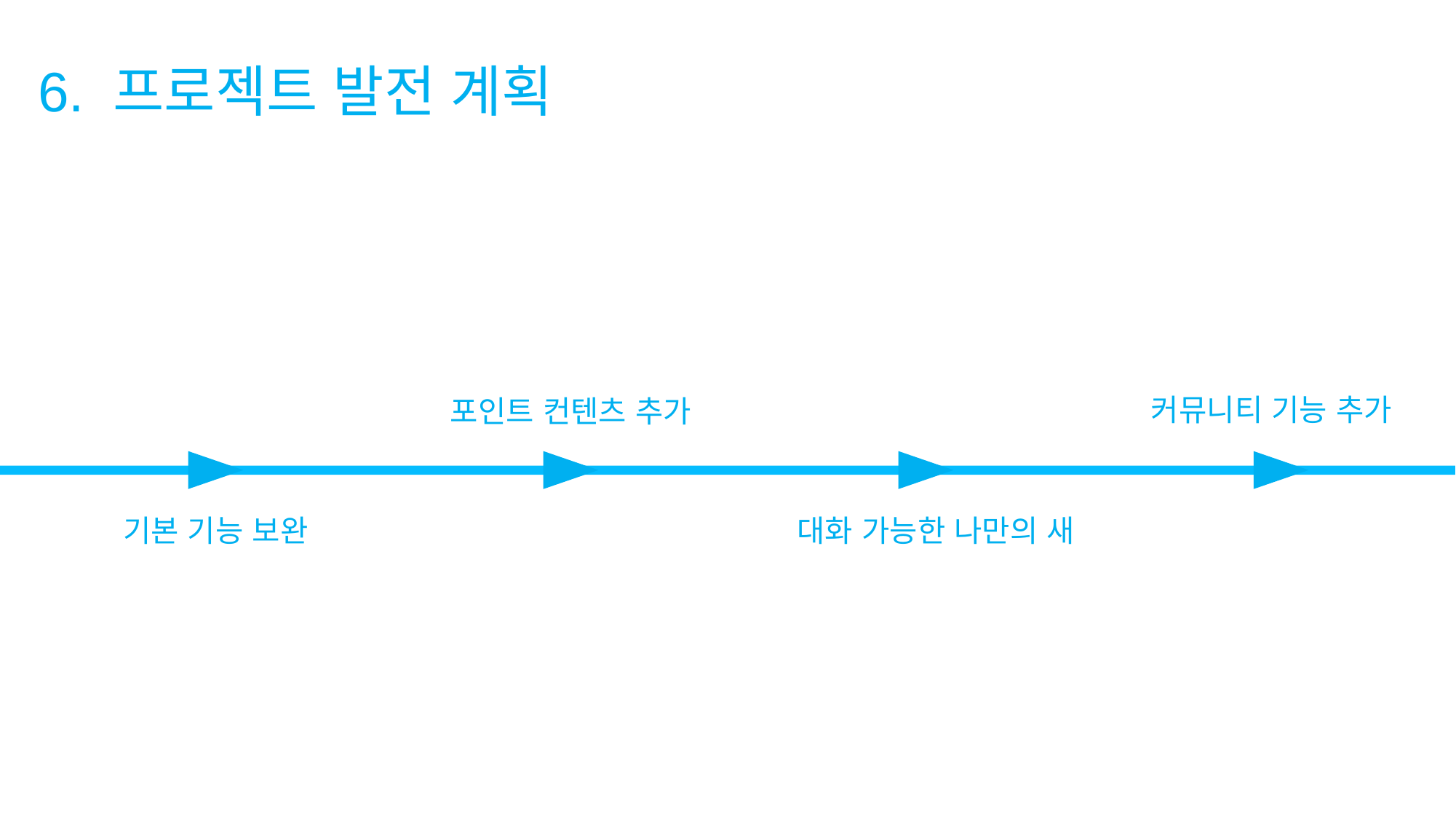

6. 프로젝트 발전 계획
커뮤니티 기능 추가
포인트 컨텐츠 추가

기본 기능 보완
대화 가능한 나만의 새